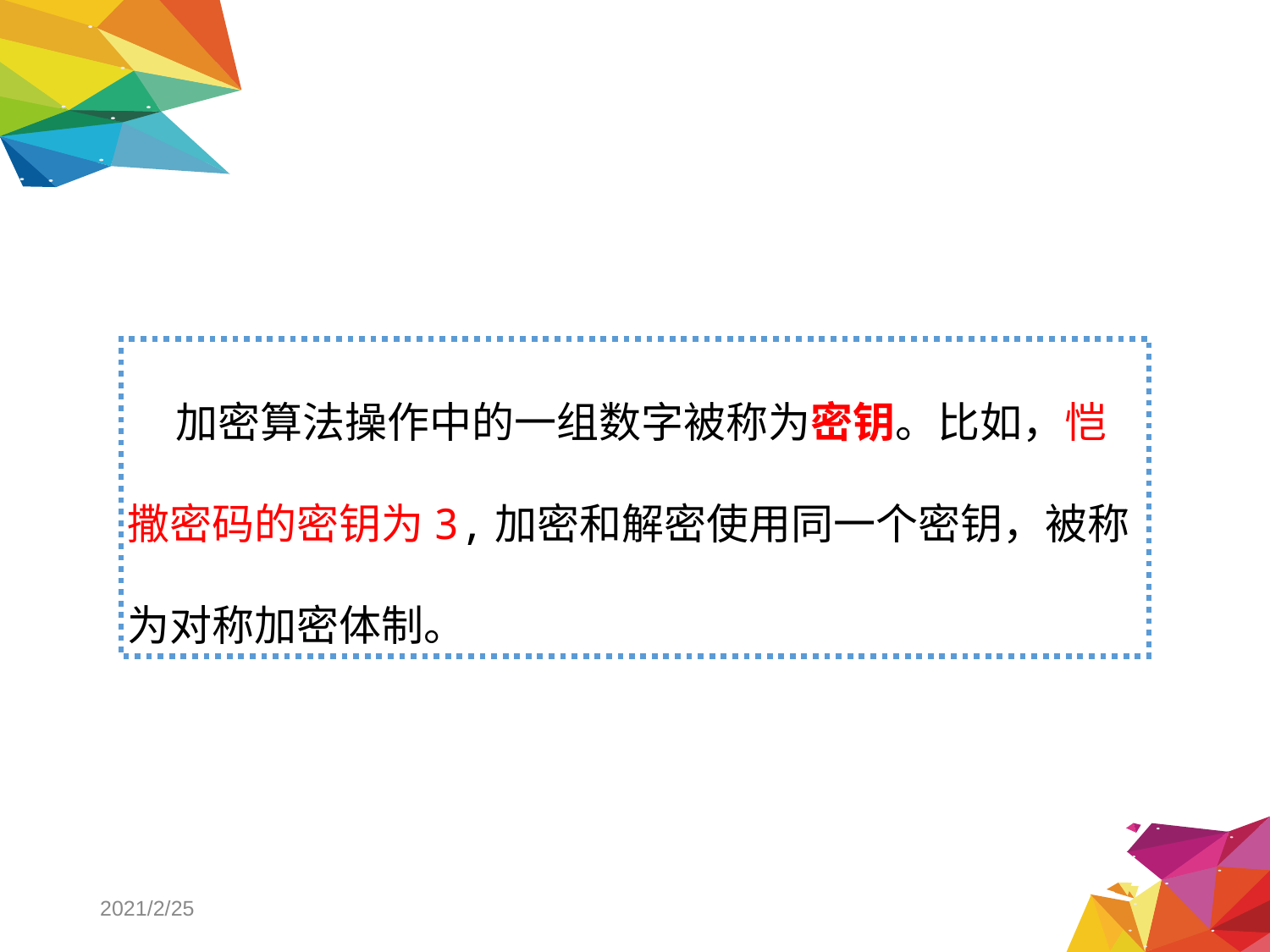

加密算法操作中的一组数字被称为密钥。比如，恺撒密码的密钥为3,加密和解密使用同一个密钥，被称为对称加密体制。
2021/2/25